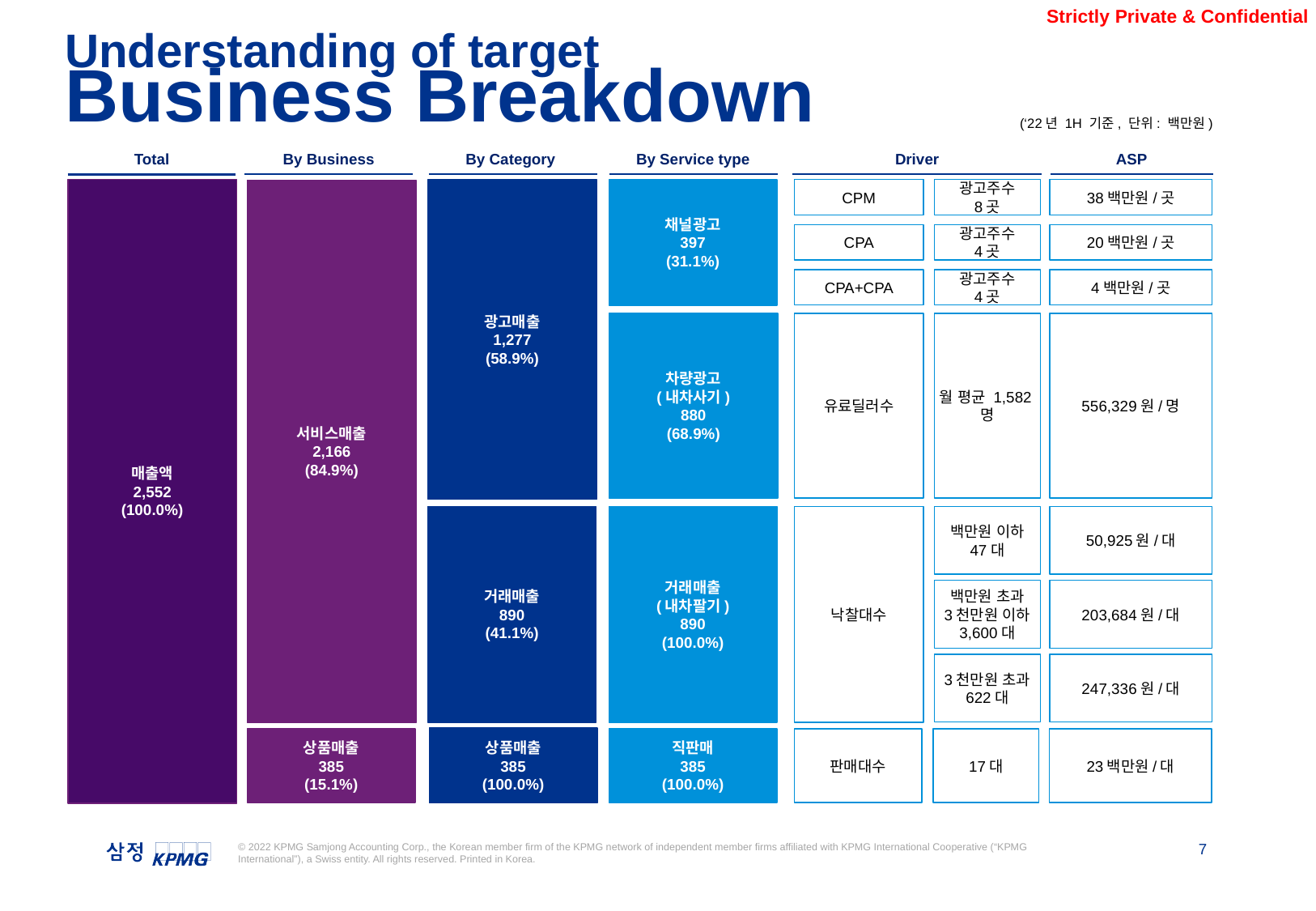

Understanding of target
Business Breakdown
(‘22년 1H 기준, 단위: 백만원)
Total
By Business
By Category
By Service type
Driver
ASP
매출액
2,552
(100.0%)
광고매출
1,277
(58.9%)
채널광고
397
(31.1%)
CPM
광고주수
8곳
38백만원/곳
서비스매출
2,166
(84.9%)
CPA
광고주수
4곳
20백만원/곳
CPA+CPA
광고주수
4곳
4백만원/곳
월 평균 1,582명
차량광고
(내차사기)
880
(68.9%)
유료딜러수
556,329원/명
거래매출
890
(41.1%)
거래매출
(내차팔기)
890
(100.0%)
낙찰대수
백만원 이하
47대
50,925원/대
백만원 초과
3천만원 이하
3,600대
203,684원/대
3천만원 초과
622대
247,336원/대
상품매출
385
(100.0%)
상품매출
385
(15.1%)
직판매
385
(100.0%)
판매대수
17대
23백만원/대